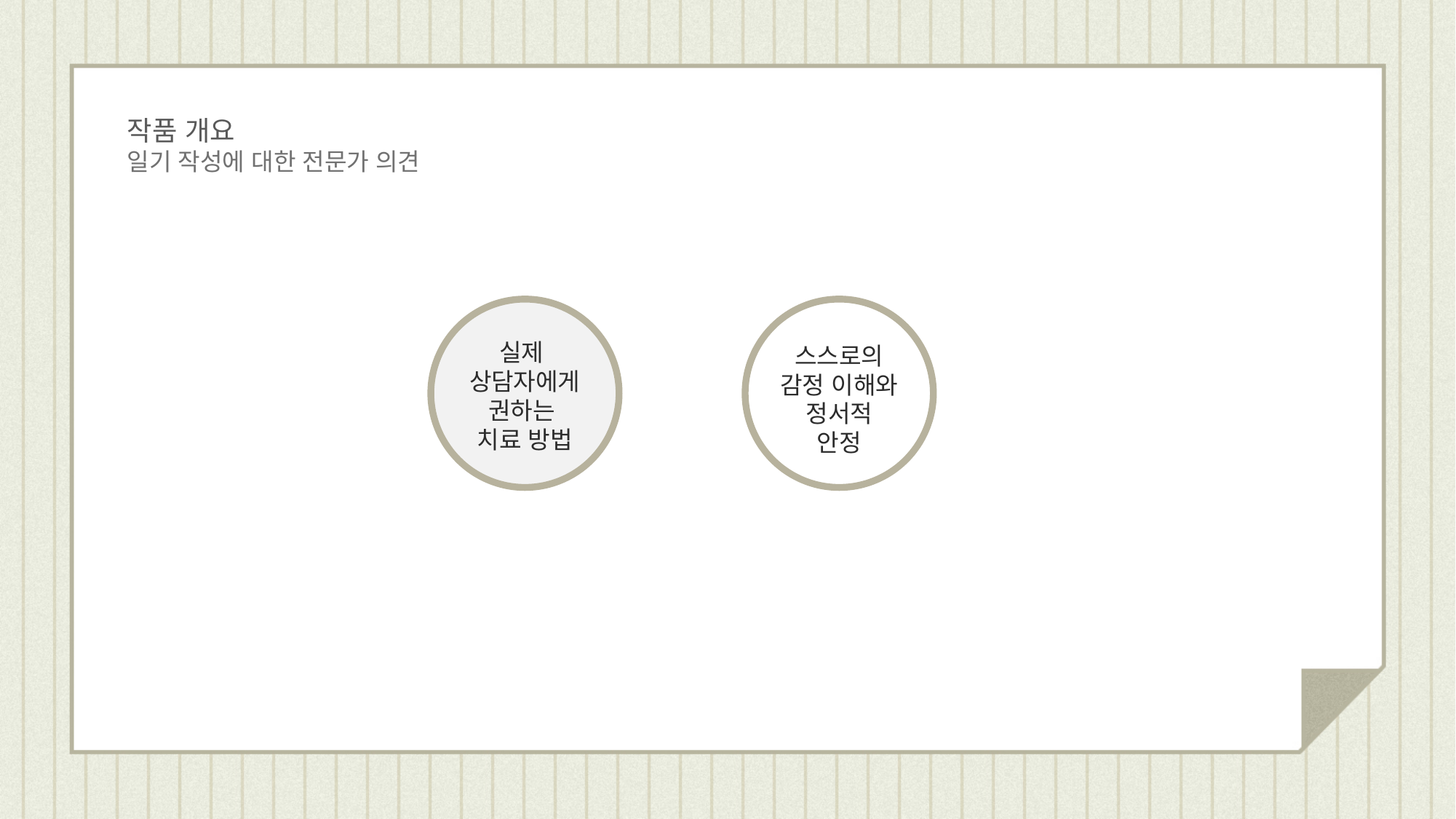

작품 개요
일기 작성에 대한 전문가 의견

실제
상담자에게 권하는
치료 방법
스스로의
감정 이해와
정서적
안정